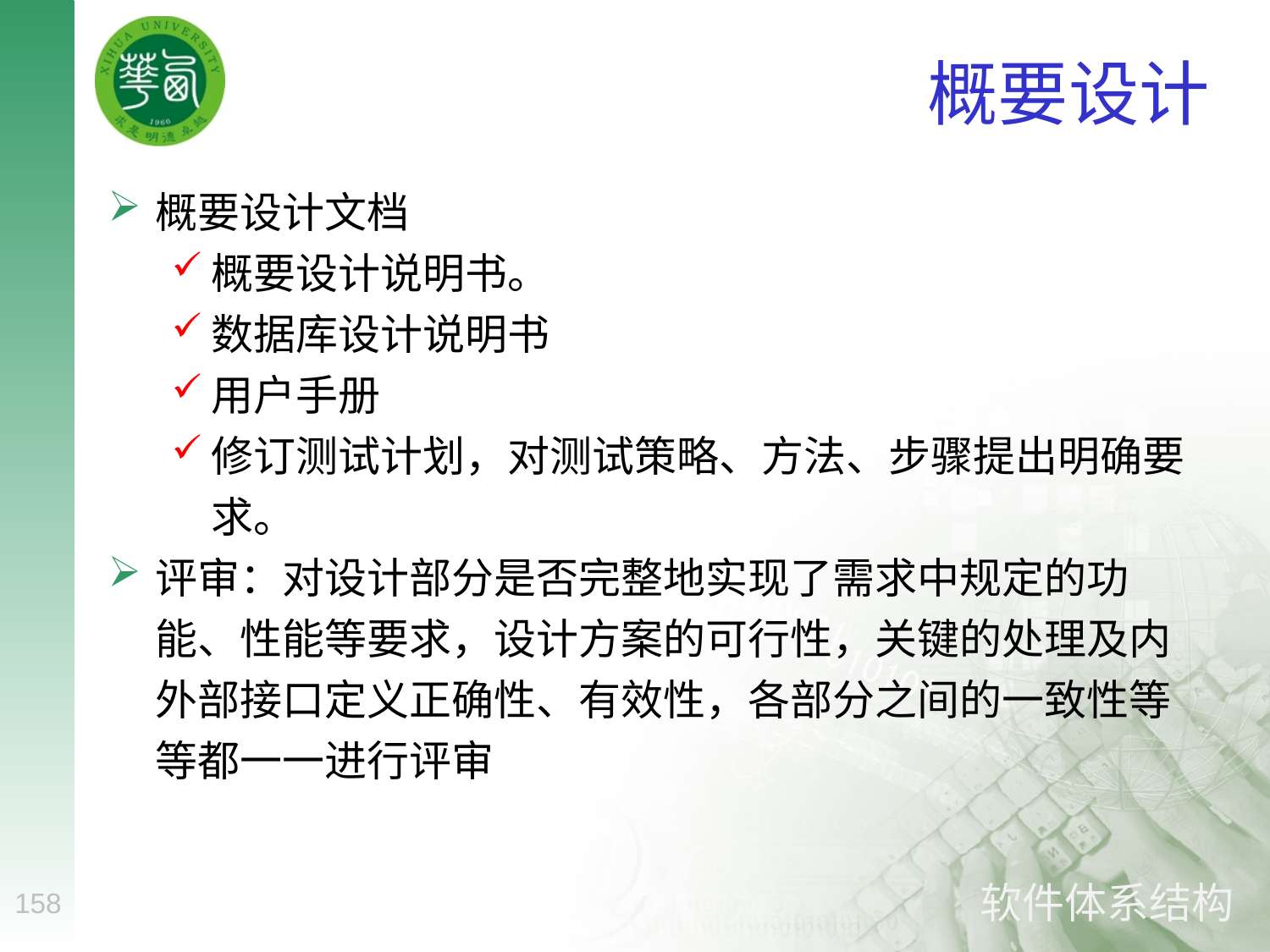

# 概要设计
概要设计文档
概要设计说明书。
数据库设计说明书
用户手册
修订测试计划，对测试策略、方法、步骤提出明确要求。
评审：对设计部分是否完整地实现了需求中规定的功能、性能等要求，设计方案的可行性，关键的处理及内外部接口定义正确性、有效性，各部分之间的一致性等等都一一进行评审
158